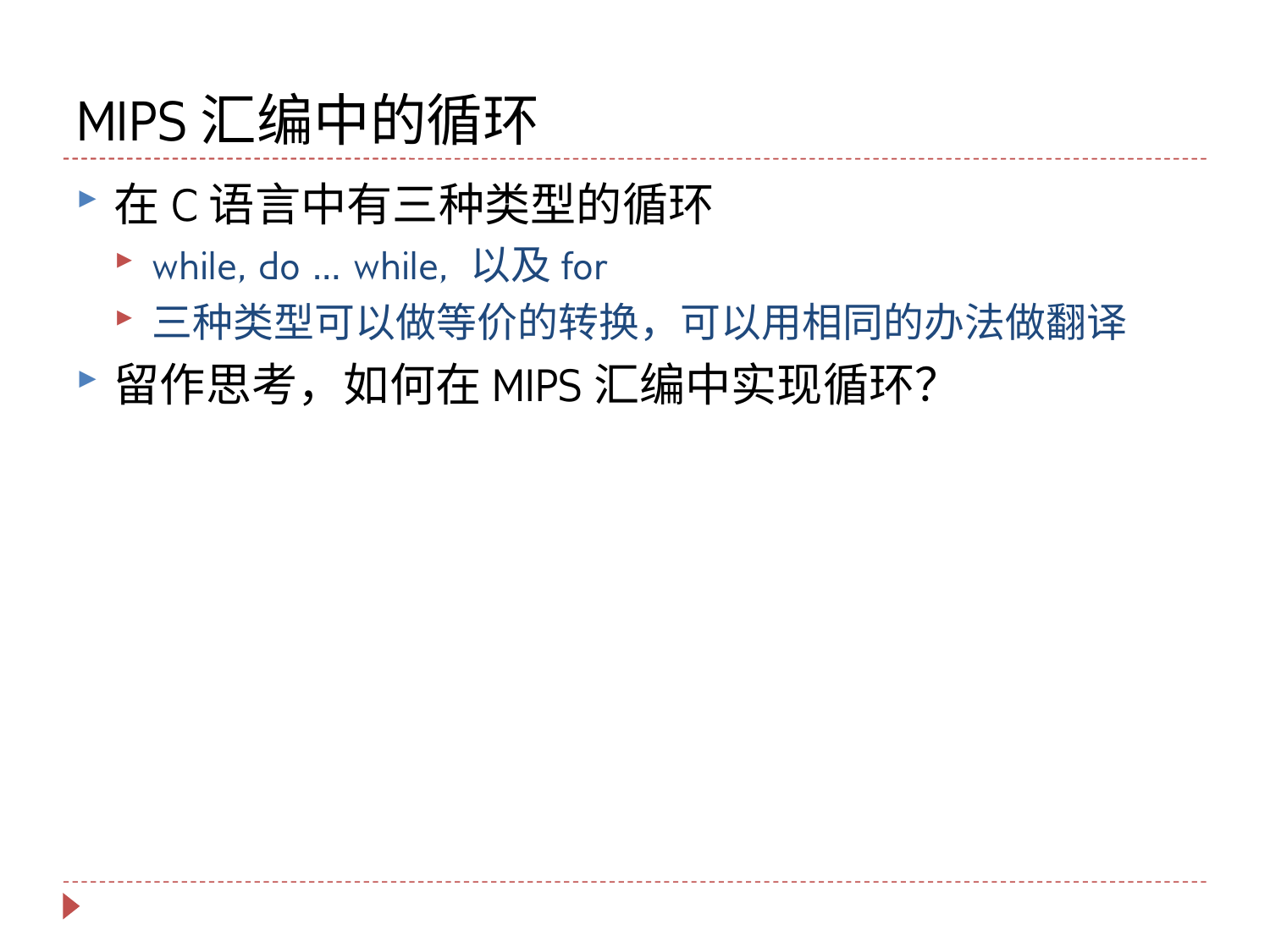

# MIPS汇编中的循环
在C语言中有三种类型的循环
while, do … while, 以及for
三种类型可以做等价的转换，可以用相同的办法做翻译
留作思考，如何在MIPS汇编中实现循环？